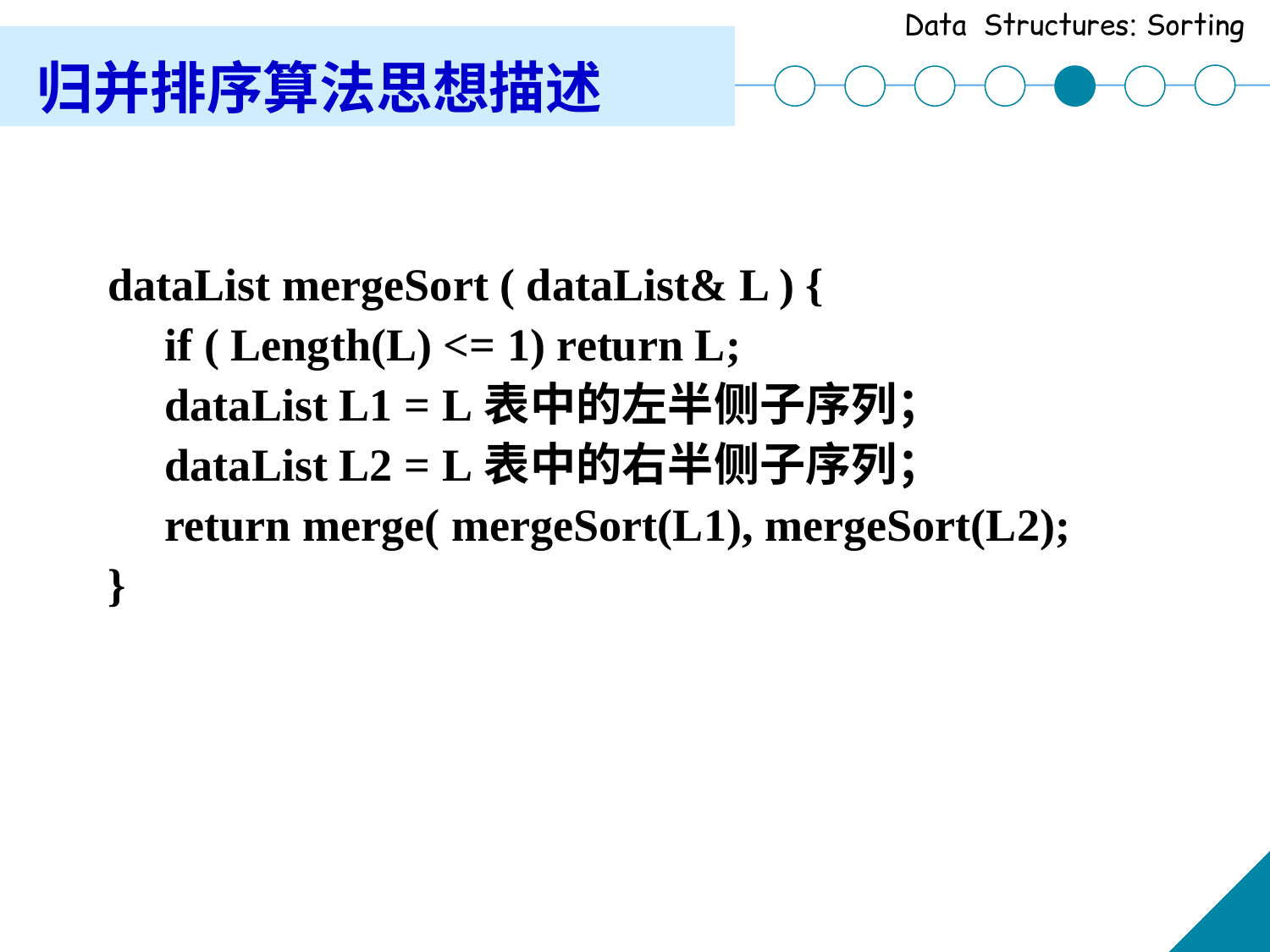

归并排序算法思想描述

dataList mergeSort ( dataList& L ) {
     if ( Length(L) <= 1) return L;
     dataList L1 = L表中的左半侧子序列；
     dataList L2 = L表中的右半侧子序列；
     return merge( mergeSort(L1), mergeSort(L2);
}